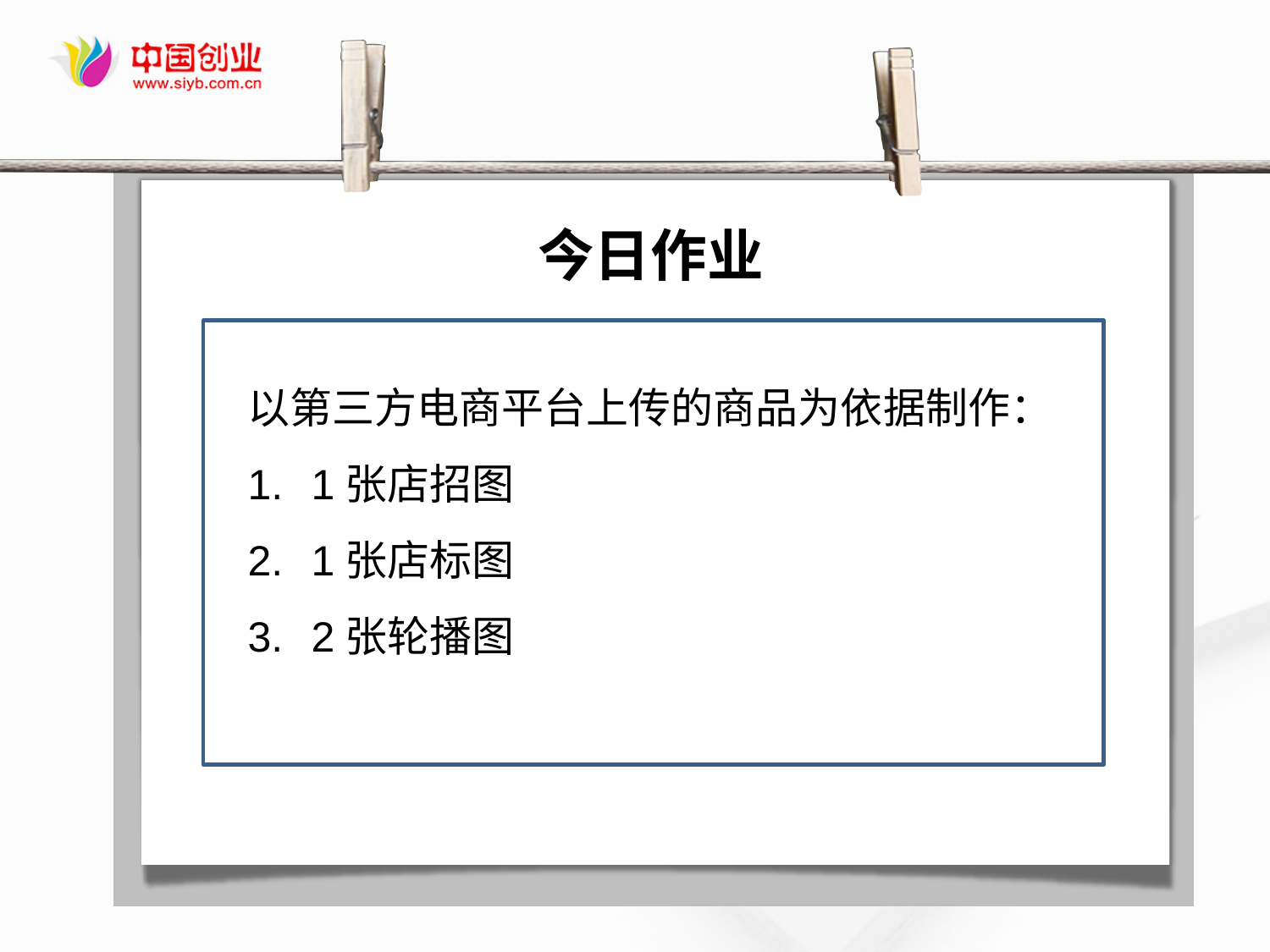

# 今日作业
以第三方电商平台上传的商品为依据制作：
1张店招图
1张店标图
2张轮播图